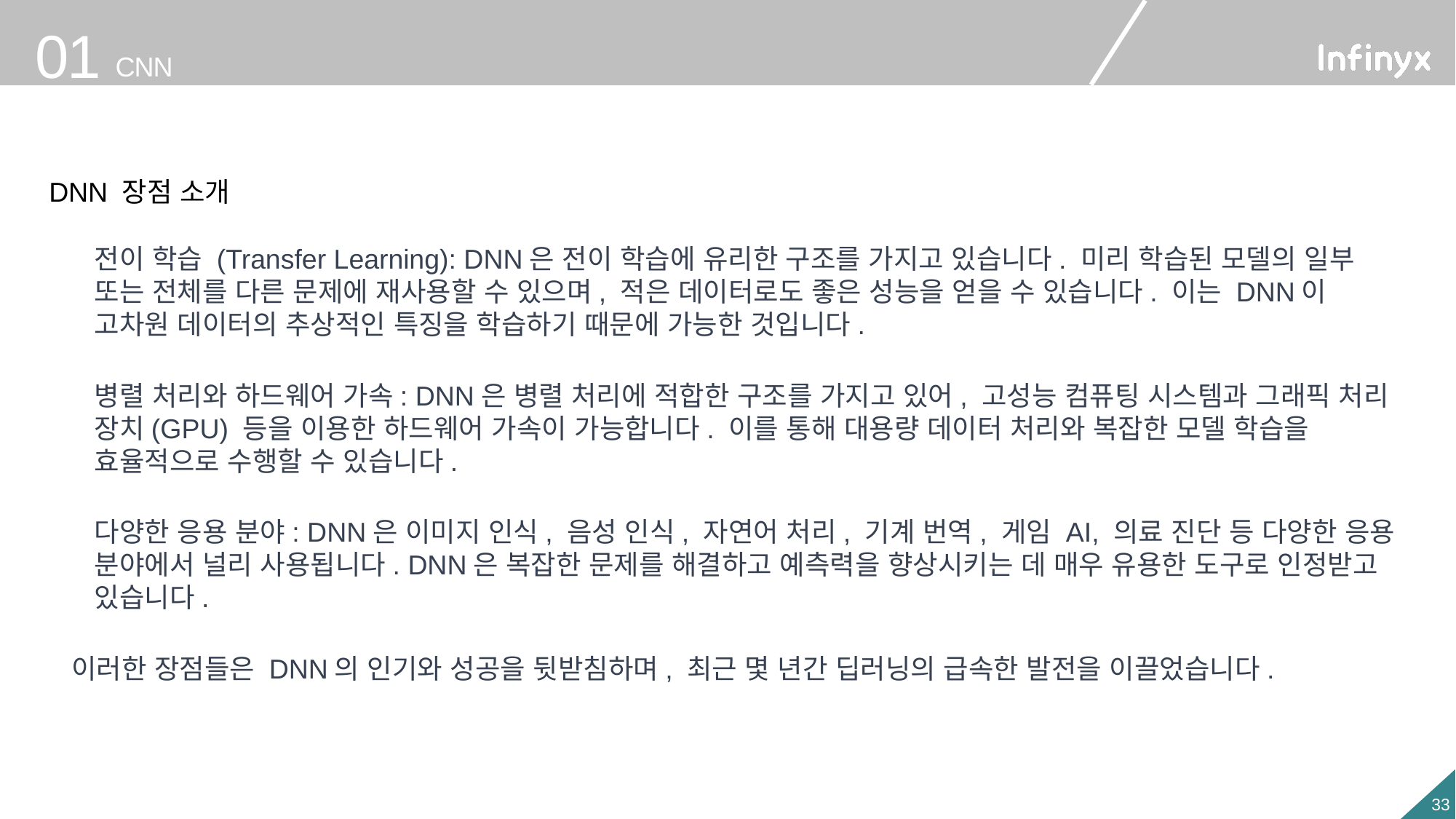

DNN 장점 소개
전이 학습 (Transfer Learning): DNN은 전이 학습에 유리한 구조를 가지고 있습니다. 미리 학습된 모델의 일부 또는 전체를 다른 문제에 재사용할 수 있으며, 적은 데이터로도 좋은 성능을 얻을 수 있습니다. 이는 DNN이 고차원 데이터의 추상적인 특징을 학습하기 때문에 가능한 것입니다.
병렬 처리와 하드웨어 가속: DNN은 병렬 처리에 적합한 구조를 가지고 있어, 고성능 컴퓨팅 시스템과 그래픽 처리 장치(GPU) 등을 이용한 하드웨어 가속이 가능합니다. 이를 통해 대용량 데이터 처리와 복잡한 모델 학습을 효율적으로 수행할 수 있습니다.
다양한 응용 분야: DNN은 이미지 인식, 음성 인식, 자연어 처리, 기계 번역, 게임 AI, 의료 진단 등 다양한 응용 분야에서 널리 사용됩니다. DNN은 복잡한 문제를 해결하고 예측력을 향상시키는 데 매우 유용한 도구로 인정받고 있습니다.
이러한 장점들은 DNN의 인기와 성공을 뒷받침하며, 최근 몇 년간 딥러닝의 급속한 발전을 이끌었습니다.